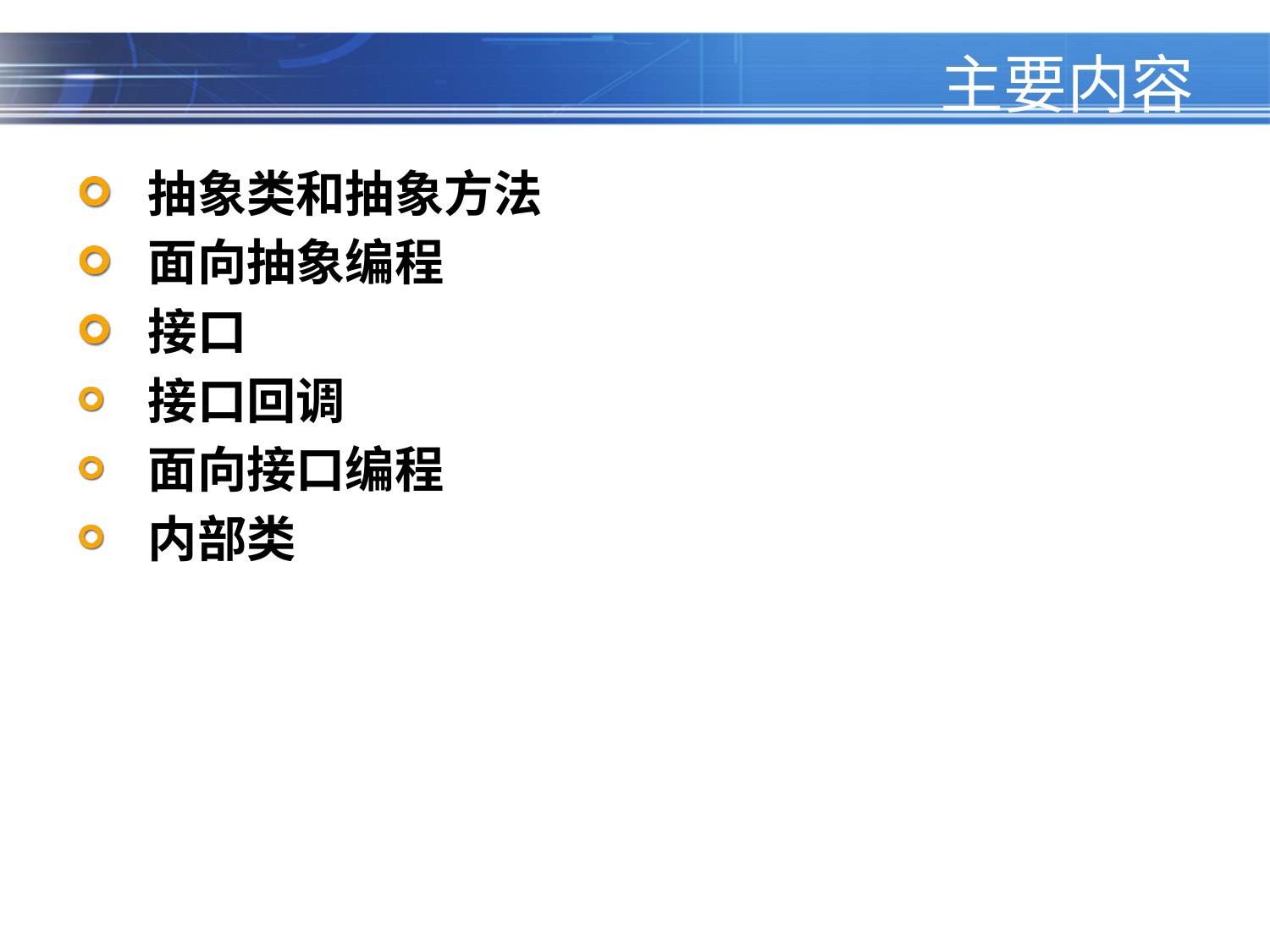

# 主要内容
 抽象类和抽象方法
 面向抽象编程
 接口
 接口回调
 面向接口编程
 内部类